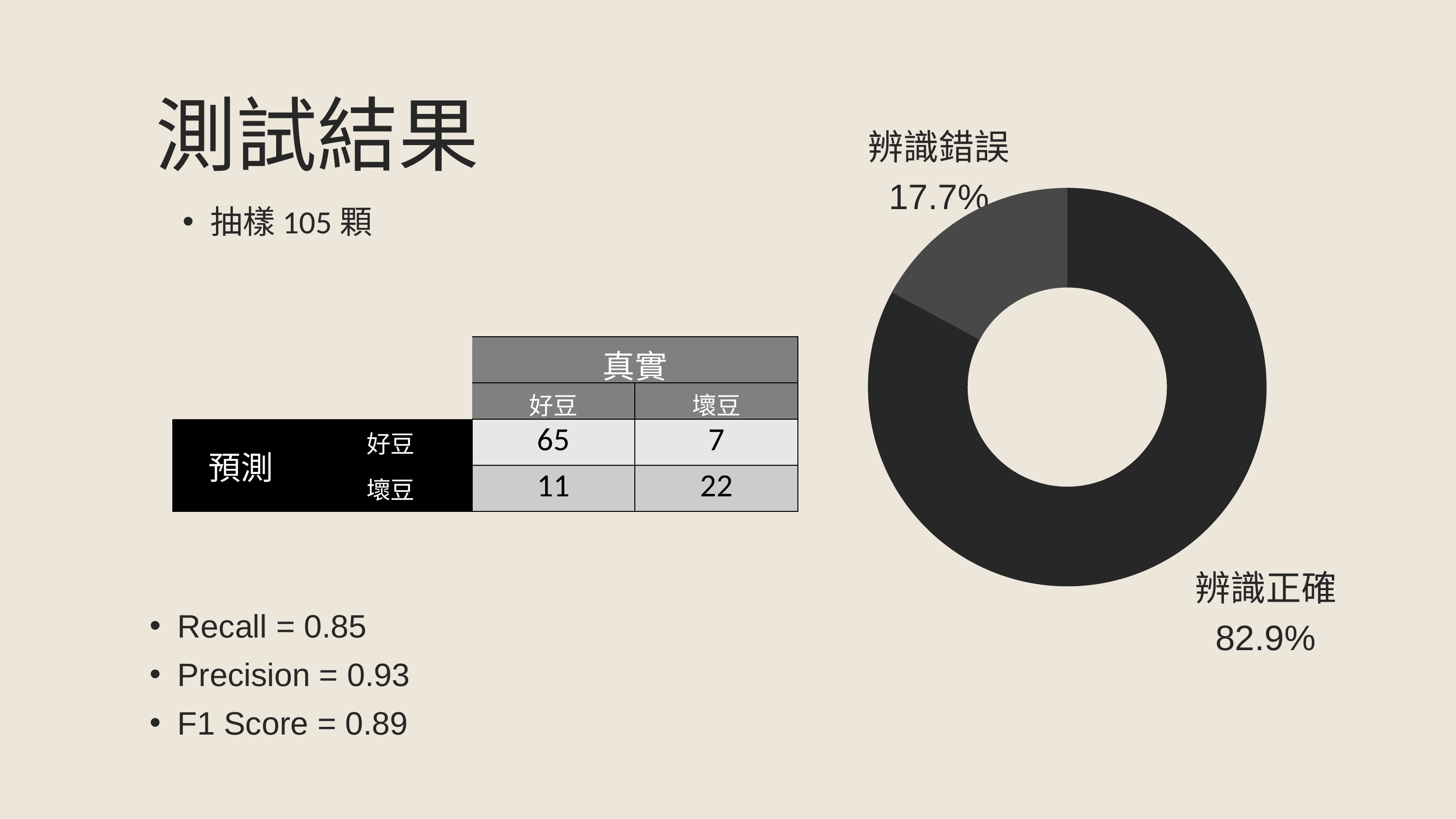

測試結果
辨識錯誤
17.7%

辨識正確
82.9%
抽樣105顆
|  |  | 真實 |  |
| --- | --- | --- | --- |
|  |  | 好豆 | 壞豆 |
| 預測 | 好豆 | 65 | 7 |
|  | 壞豆 | 11 | 22 |
Recall = 0.85
Precision = 0.93
F1 Score = 0.89